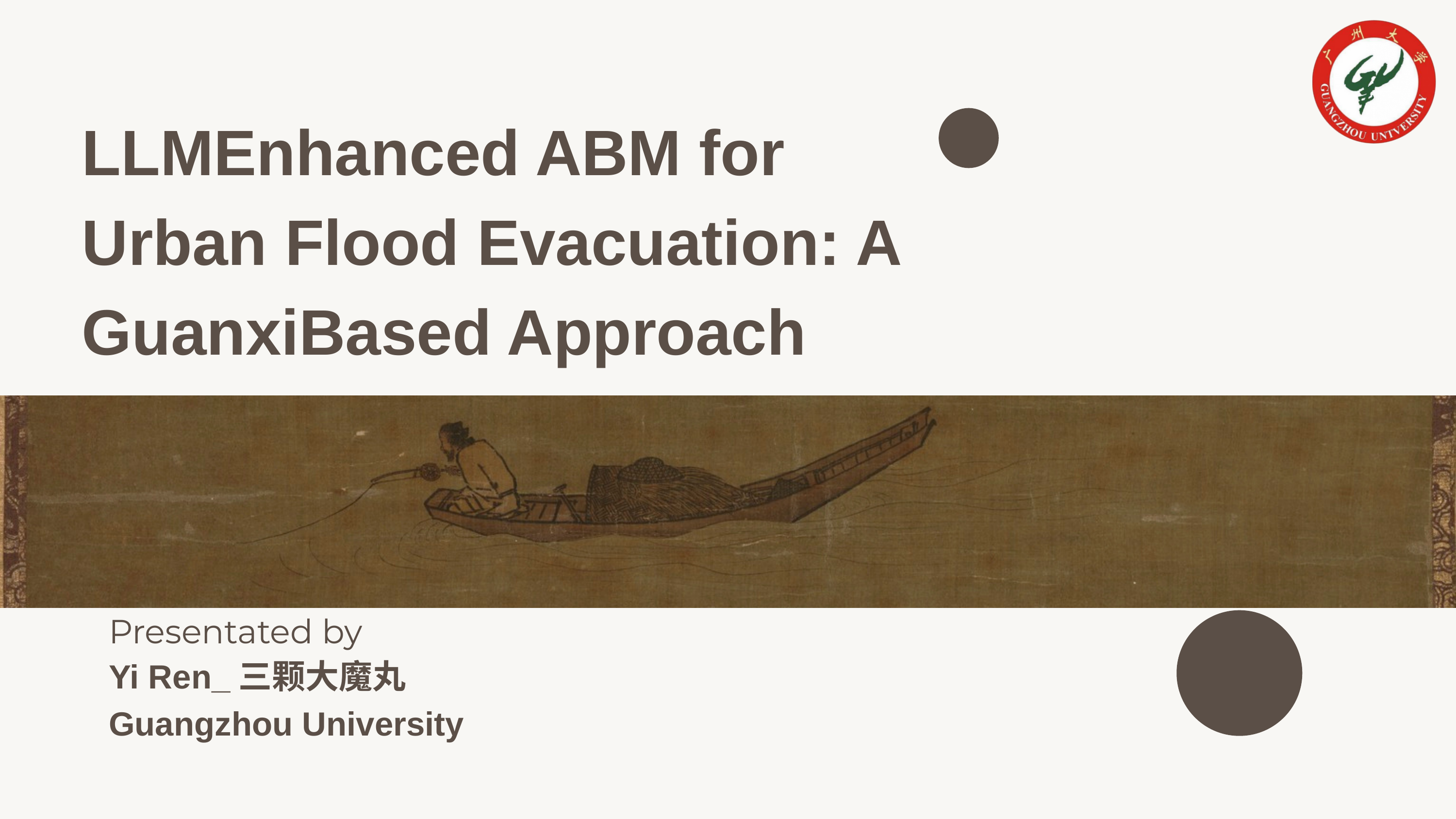

LLMEnhanced ABM for Urban Flood Evacuation: A GuanxiBased Approach

Presentated by

Yi Ren_三颗大魔丸
Guangzhou University